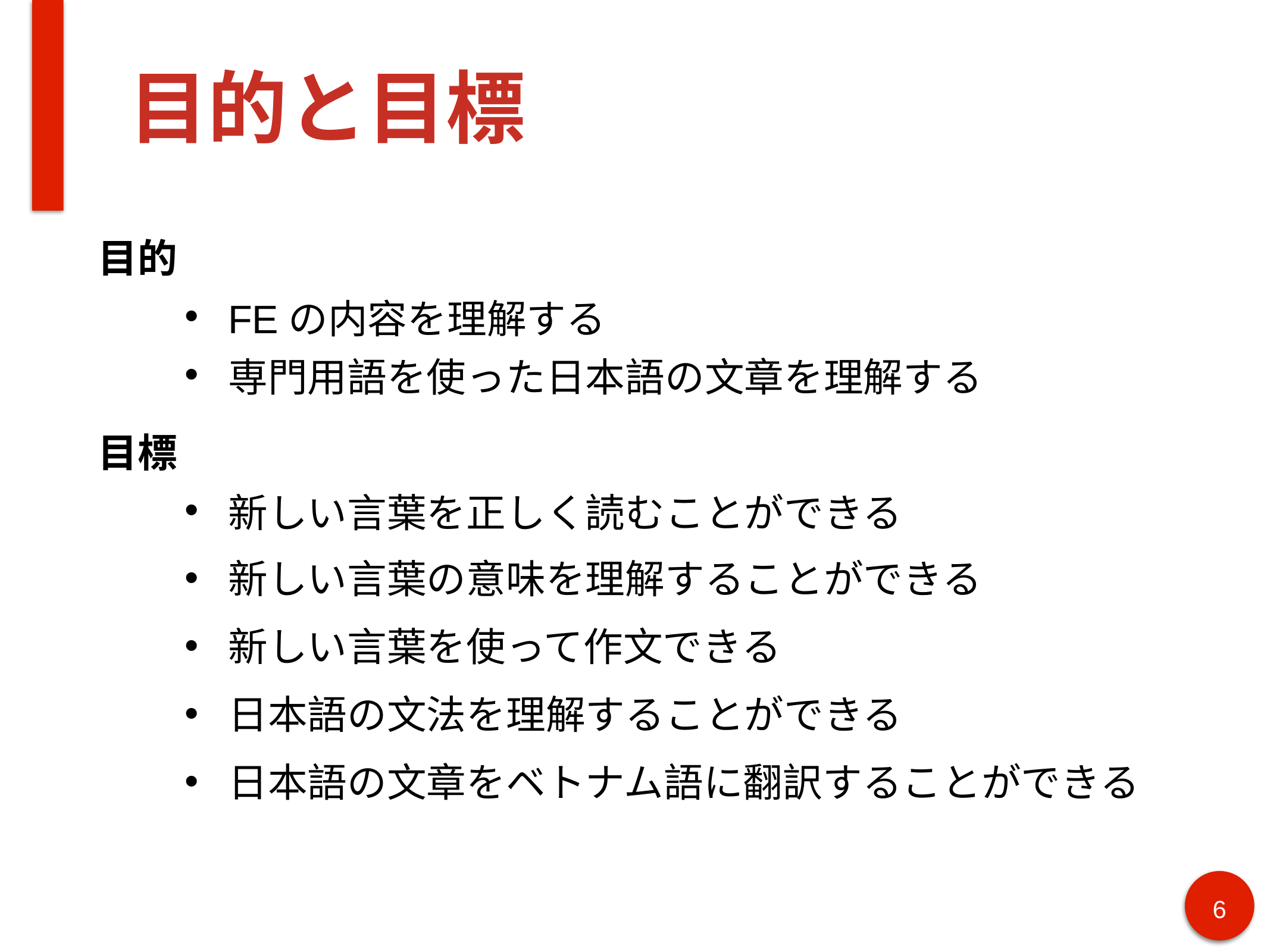

# 目的と目標
目的
FEの内容を理解する
専門用語を使った日本語の文章を理解する
目標
新しい言葉を正しく読むことができる
新しい言葉の意味を理解することができる
新しい言葉を使って作文できる
日本語の文法を理解することができる
日本語の文章をベトナム語に翻訳することができる

6